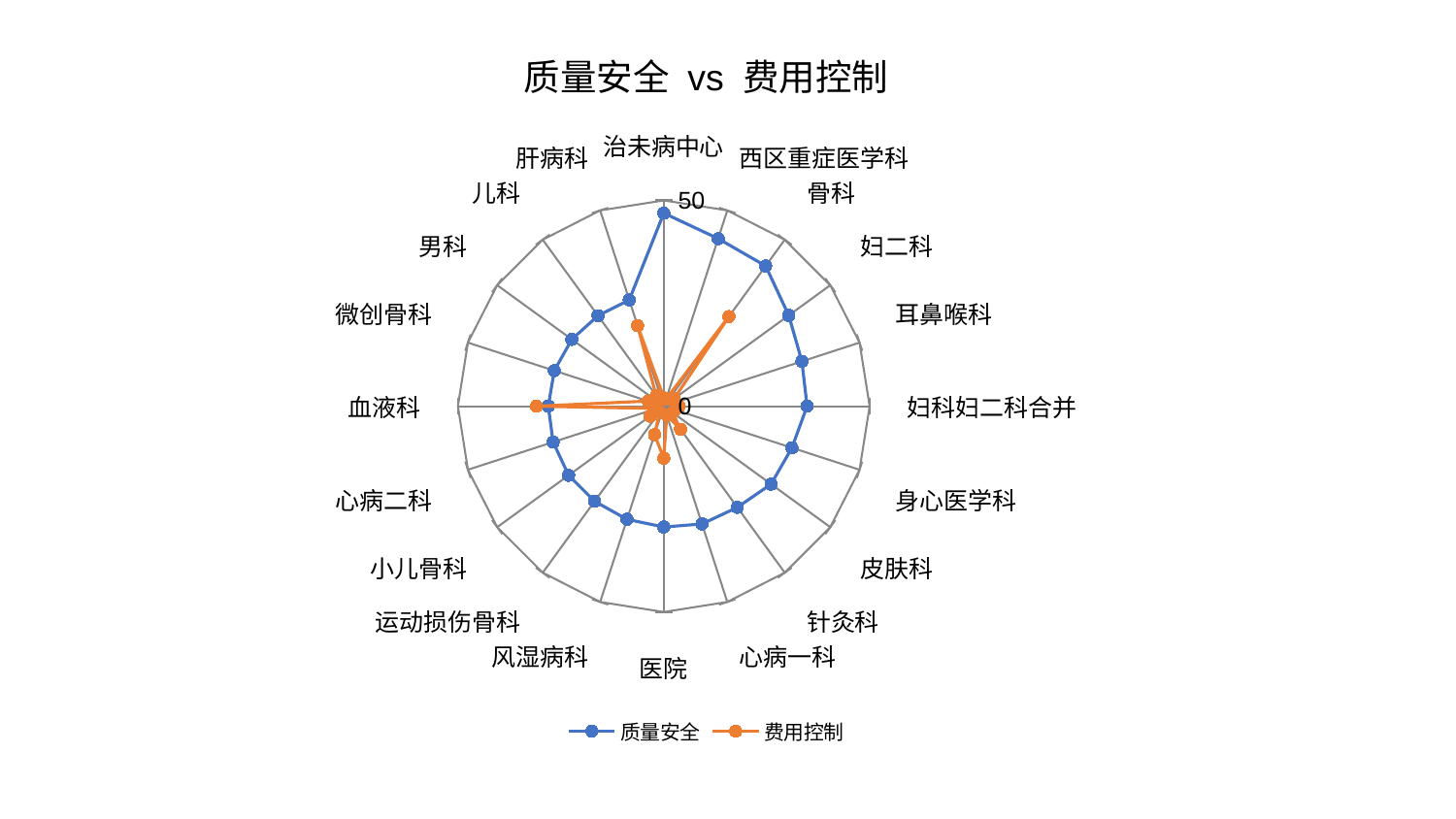

### Chart: 质量安全 vs 费用控制

| Category | 质量安全 | 费用控制 |
|---|---|---|
| 治未病中心 | 46.899537053593775 | 2.0416421308996022 |
| 西区重症医学科 | 42.80024960057899 | 1.808878937786013 |
| 骨科 | 42.10950984060317 | 26.937308588173707 |
| 妇二科 | 37.531722536605706 | 3.143230319983397 |
| 耳鼻喉科 | 35.28143955553917 | 2.968413318051005 |
| 妇科妇二科合并 | 34.813688671598655 | 3.7479585122150185 |
| 身心医学科 | 32.73598697858917 | 2.8869635397556417 |
| 皮肤科 | 32.23063679701193 | 2.628067210195936 |
| 针灸科 | 30.388383248553605 | 6.902819551846507 |
| 心病一科 | 30.08519148227399 | 2.3133386490346277 |
| 医院 | 29.358792742282596 | 12.653596765535733 |
| 风湿病科 | 28.894512315128388 | 7.262723113139858 |
| 运动损伤骨科 | 28.56826061537448 | 1.6919517656016838 |
| 小儿骨科 | 28.56049562426144 | 4.112854122069585 |
| 心病二科 | 28.24858382206984 | 1.8113887430118425 |
| 血液科 | 28.035710529434887 | 30.899519948864118 |
| 微创骨科 | 27.956826360570687 | 3.9883797165459303 |
| 男科 | 27.610990587843638 | 2.9736264754749095 |
| 儿科 | 27.175731953318056 | 3.1329329791024785 |
| 肝病科 | 27.129640884623022 | 20.586247680956387 |
7